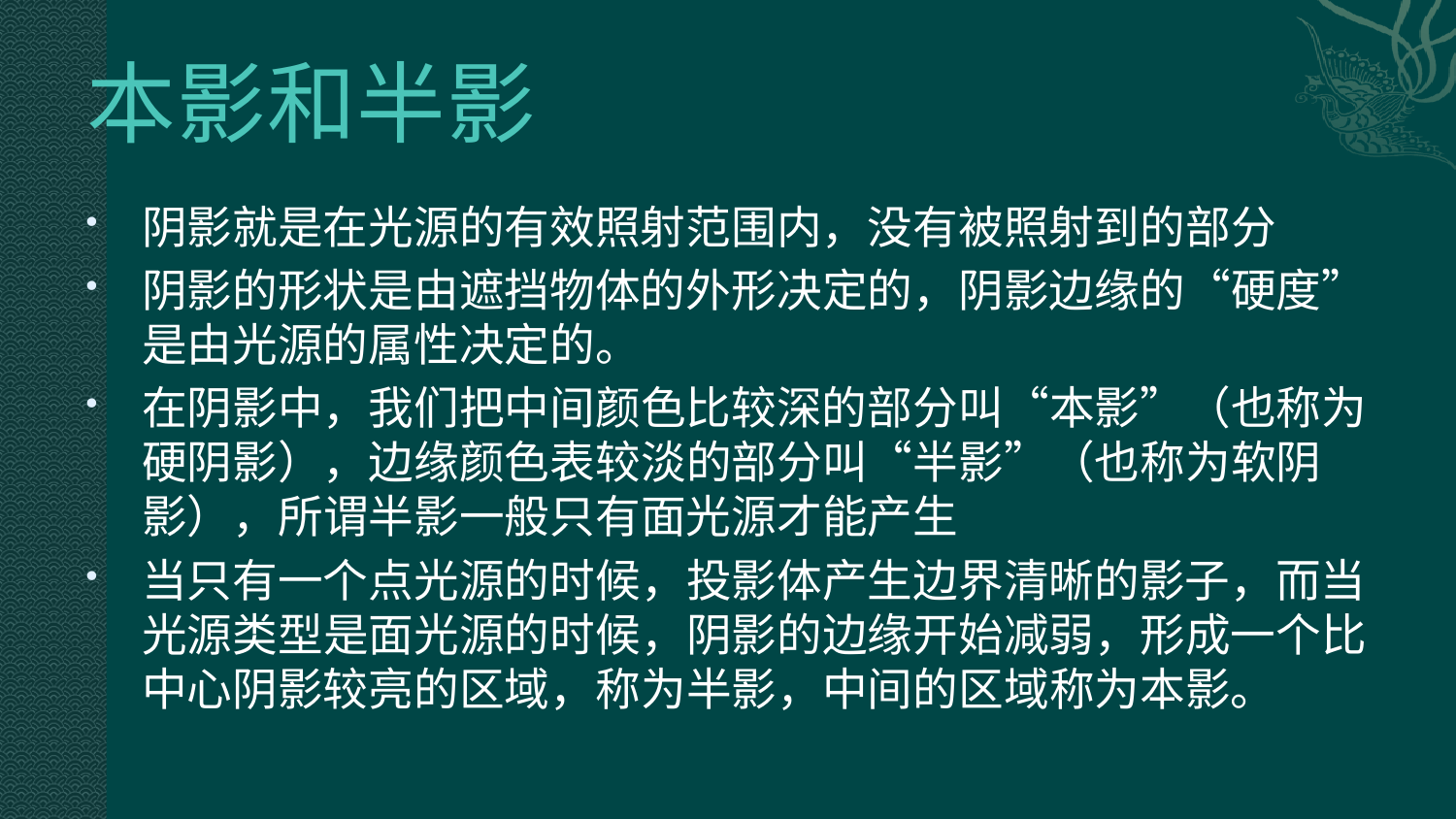

# 本影和半影
阴影就是在光源的有效照射范围内，没有被照射到的部分
阴影的形状是由遮挡物体的外形决定的，阴影边缘的“硬度”是由光源的属性决定的。
在阴影中，我们把中间颜色比较深的部分叫“本影”（也称为硬阴影），边缘颜色表较淡的部分叫“半影”（也称为软阴影），所谓半影一般只有面光源才能产生
当只有一个点光源的时候，投影体产生边界清晰的影子，而当光源类型是面光源的时候，阴影的边缘开始减弱，形成一个比中心阴影较亮的区域，称为半影，中间的区域称为本影。